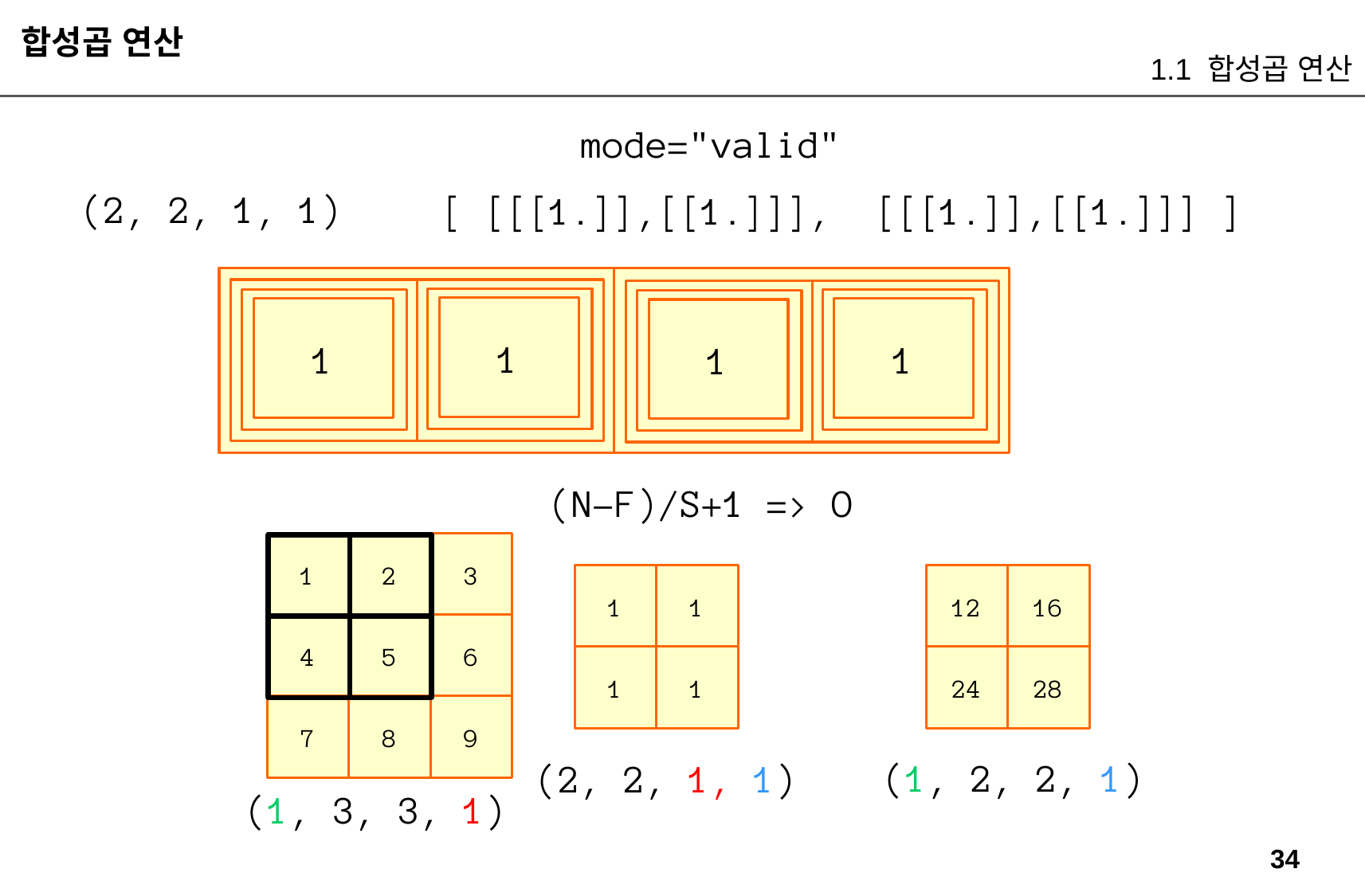

합성곱 연산
1.1 합성곱 연산
mode="valid"
(2, 2, 1, 1)
[ [[[1.]],[[1.]]],  [[[1.]],[[1.]]] ]

1
1
1
1
(N-F)/S+1 => O
1
2
3

1
1
12
16
4
5
6
1
1
24
28
7
8
9
(1, 2, 2, 1)
(2, 2, 1, 1)
(1, 3, 3, 1)